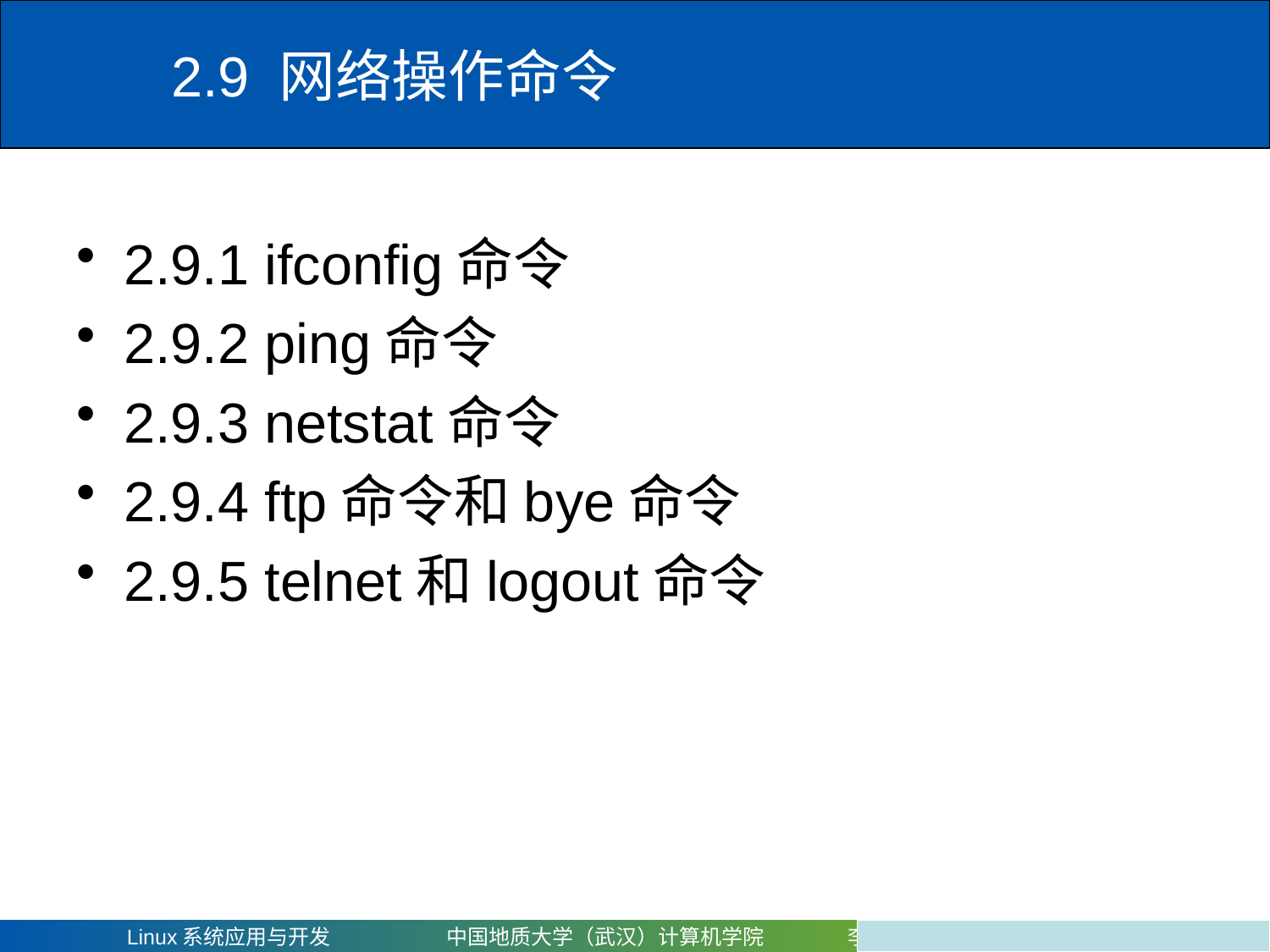

# 2.9 网络操作命令
2.9.1 ifconfig命令
2.9.2 ping命令
2.9.3 netstat命令
2.9.4 ftp命令和bye命令
2.9.5 telnet和logout命令